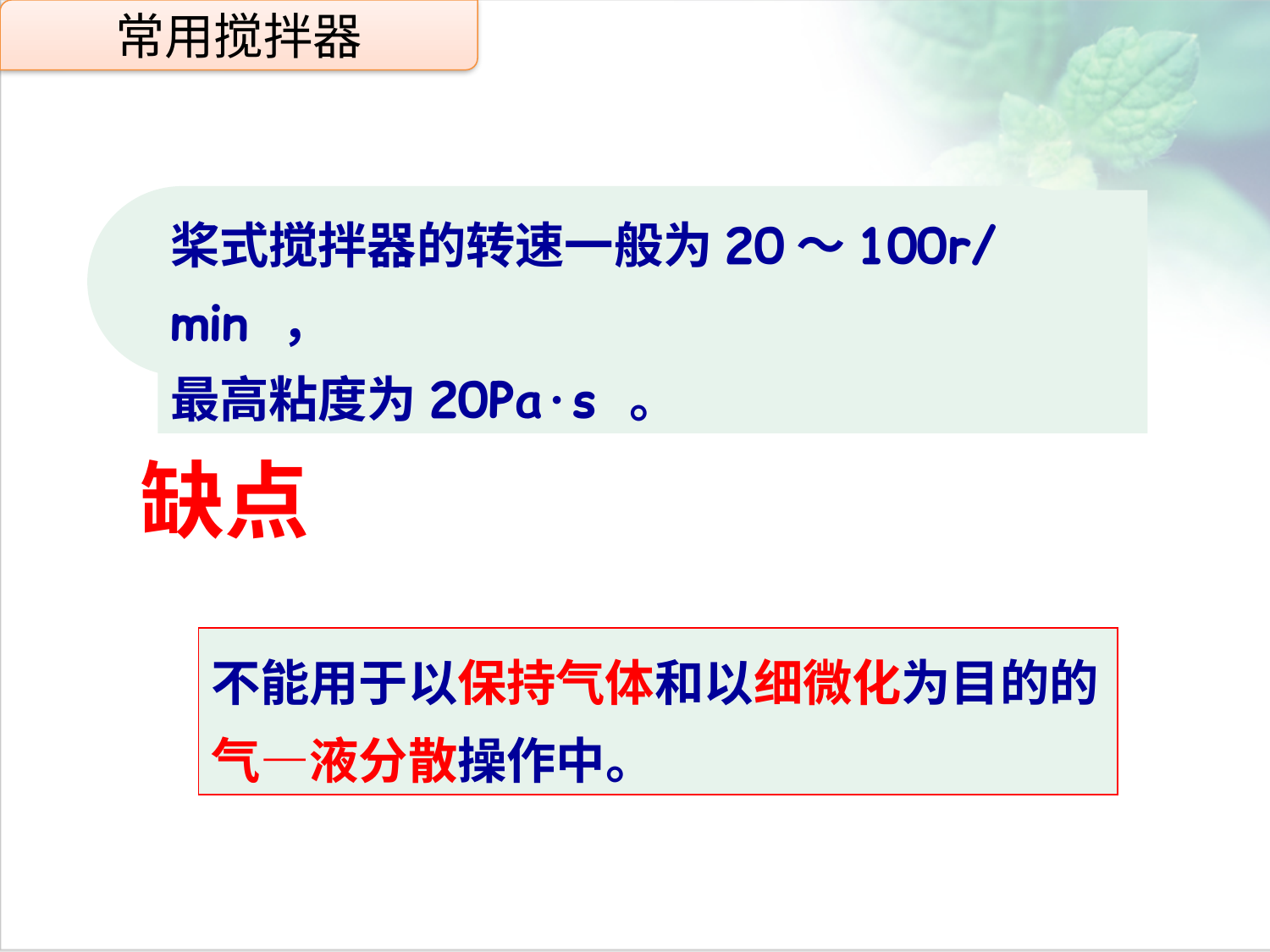

常用搅拌器

桨式搅拌器的转速一般为20～100r/min ，
最高粘度为20Pa·s 。
点击添加文本
点击添加文本
缺点
点击添加文本
不能用于以保持气体和以细微化为目的的气—液分散操作中。
点击添加文本